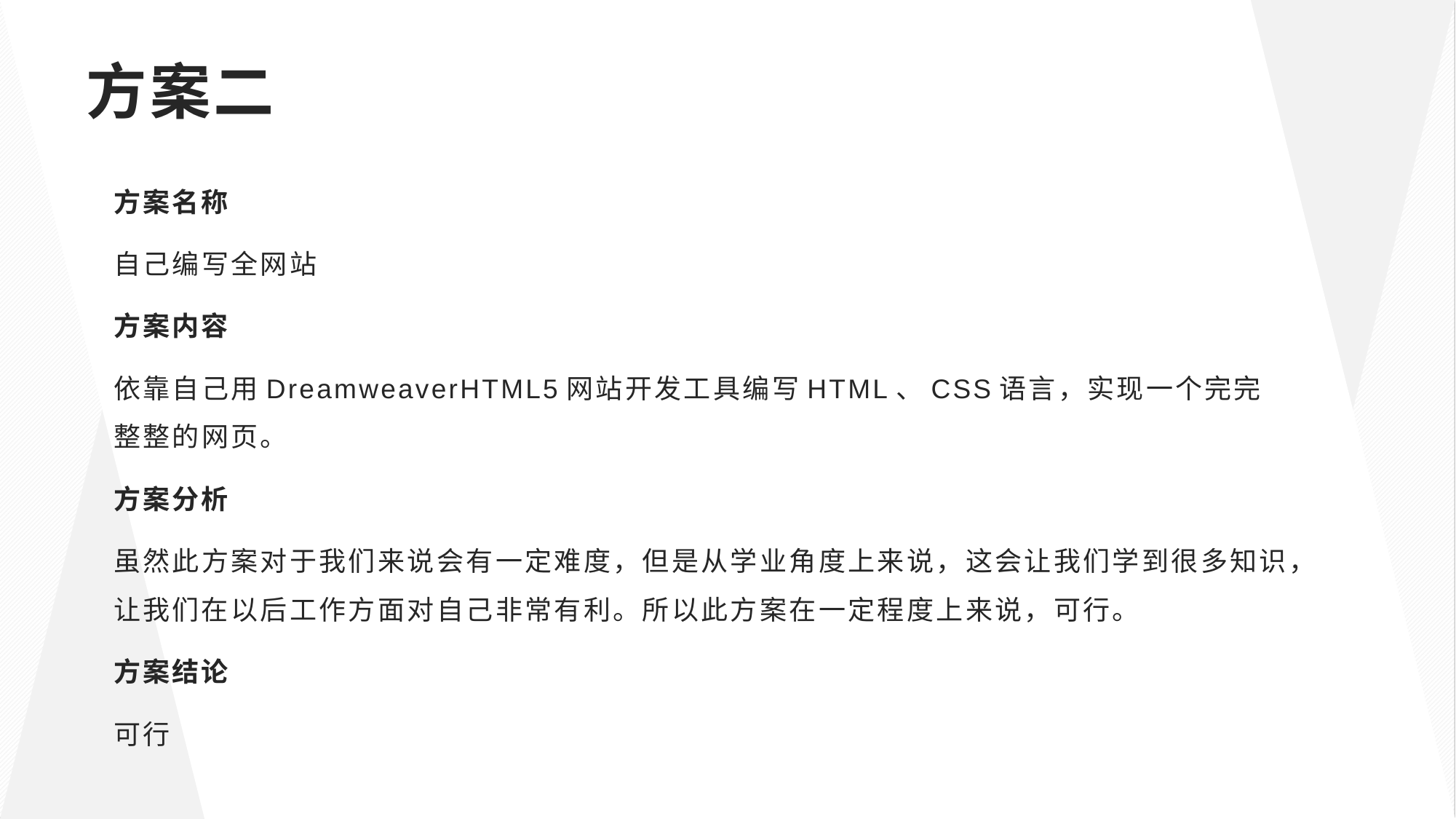

# 方案二
方案名称
自己编写全网站
方案内容
依靠自己用DreamweaverHTML5网站开发工具编写HTML、CSS语言，实现一个完完整整的网页。
方案分析
虽然此方案对于我们来说会有一定难度，但是从学业角度上来说，这会让我们学到很多知识，让我们在以后工作方面对自己非常有利。所以此方案在一定程度上来说，可行。
方案结论
可行